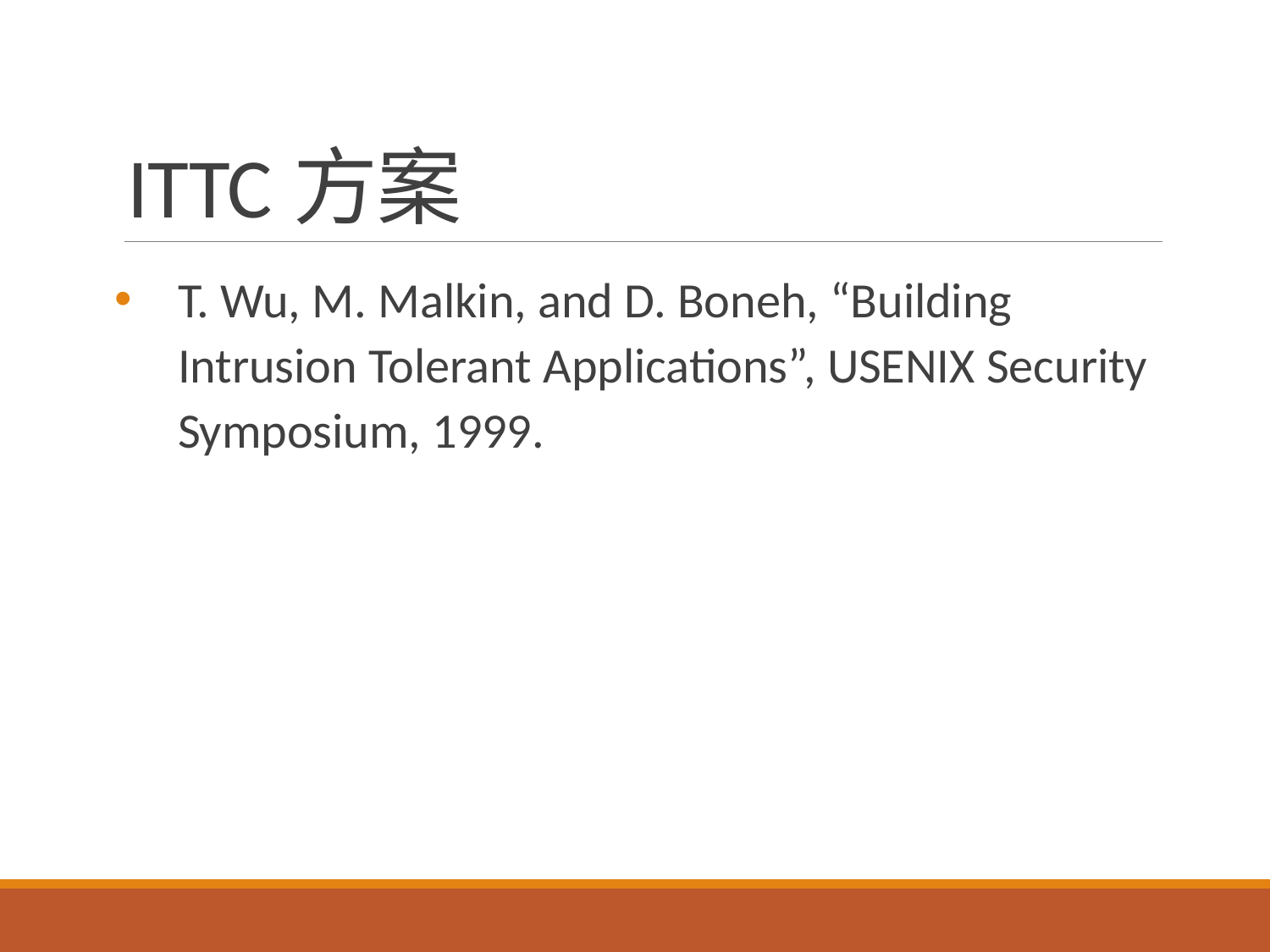

# ITTC方案
T. Wu, M. Malkin, and D. Boneh, “Building Intrusion Tolerant Applications”, USENIX Security Symposium, 1999.
16